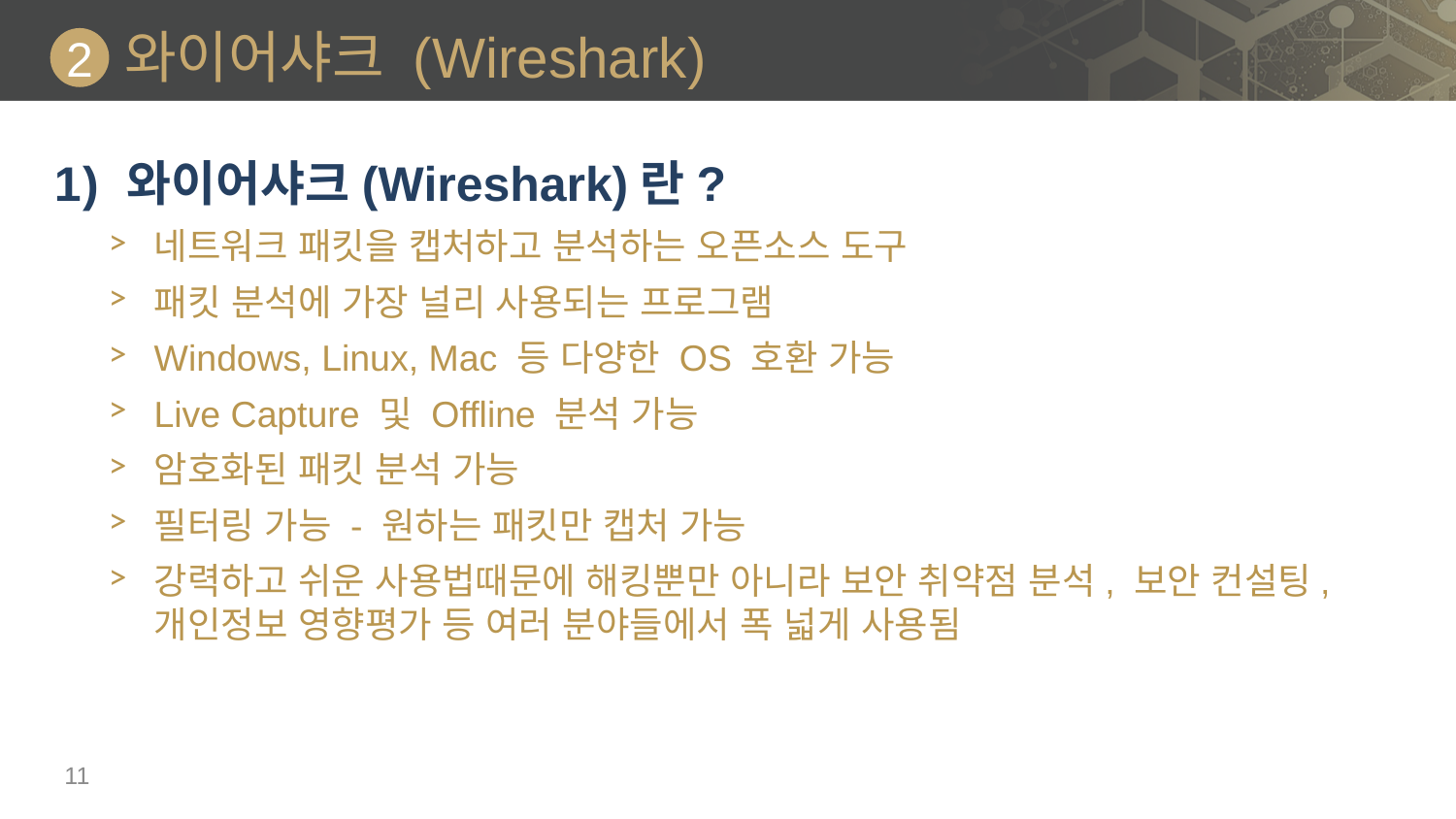

# 와이어샤크 (Wireshark)
2
와이어샤크(Wireshark)란?
네트워크 패킷을 캡처하고 분석하는 오픈소스 도구
패킷 분석에 가장 널리 사용되는 프로그램
Windows, Linux, Mac 등 다양한 OS 호환 가능
Live Capture 및 Offline 분석 가능
암호화된 패킷 분석 가능
필터링 가능 - 원하는 패킷만 캡처 가능
강력하고 쉬운 사용법때문에 해킹뿐만 아니라 보안 취약점 분석, 보안 컨설팅, 개인정보 영향평가 등 여러 분야들에서 폭 넓게 사용됨

11